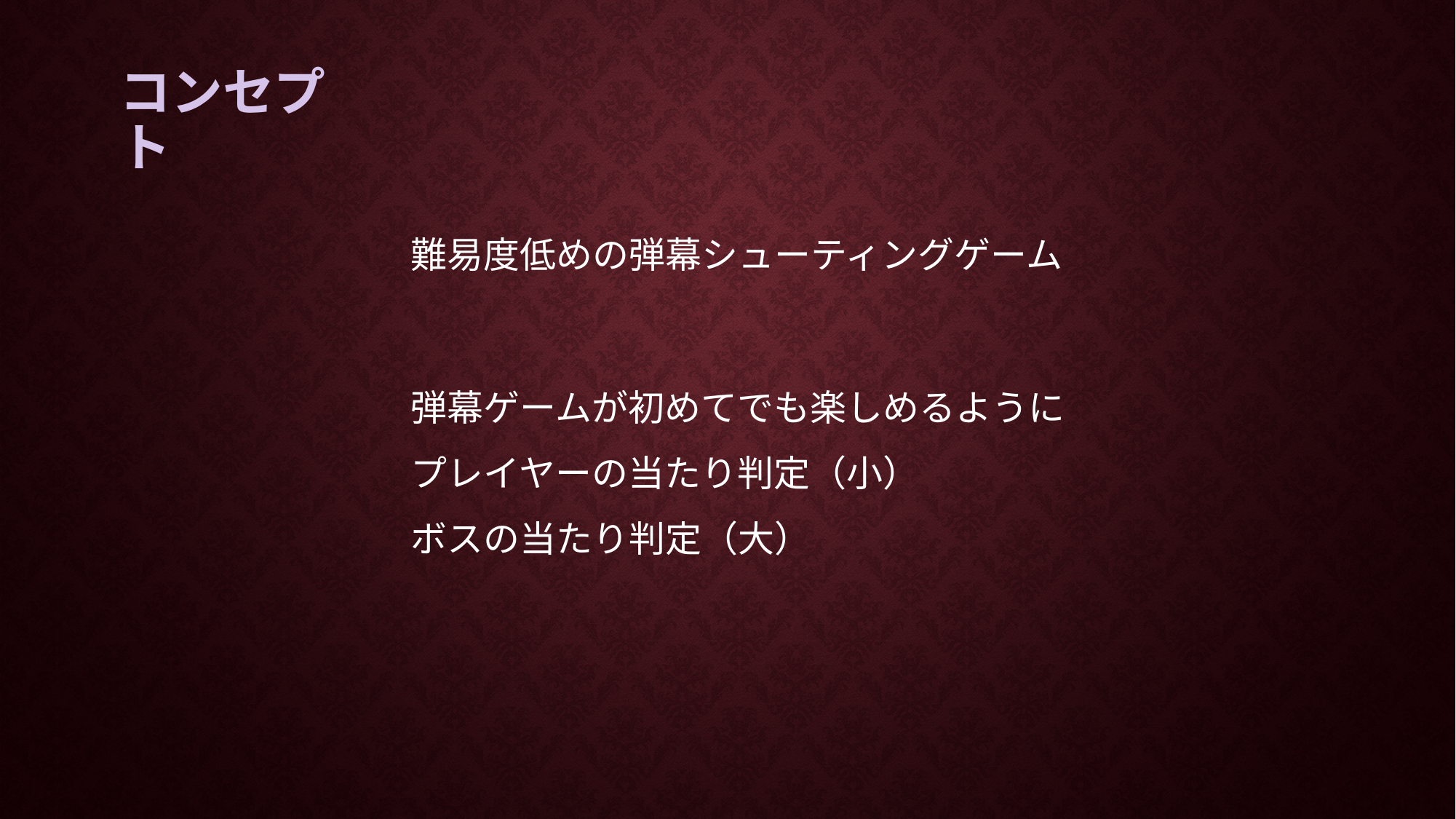

# コンセプト
難易度低めの弾幕シューティングゲーム

弾幕ゲームが初めてでも楽しめるように
プレイヤーの当たり判定（小）
ボスの当たり判定（大）